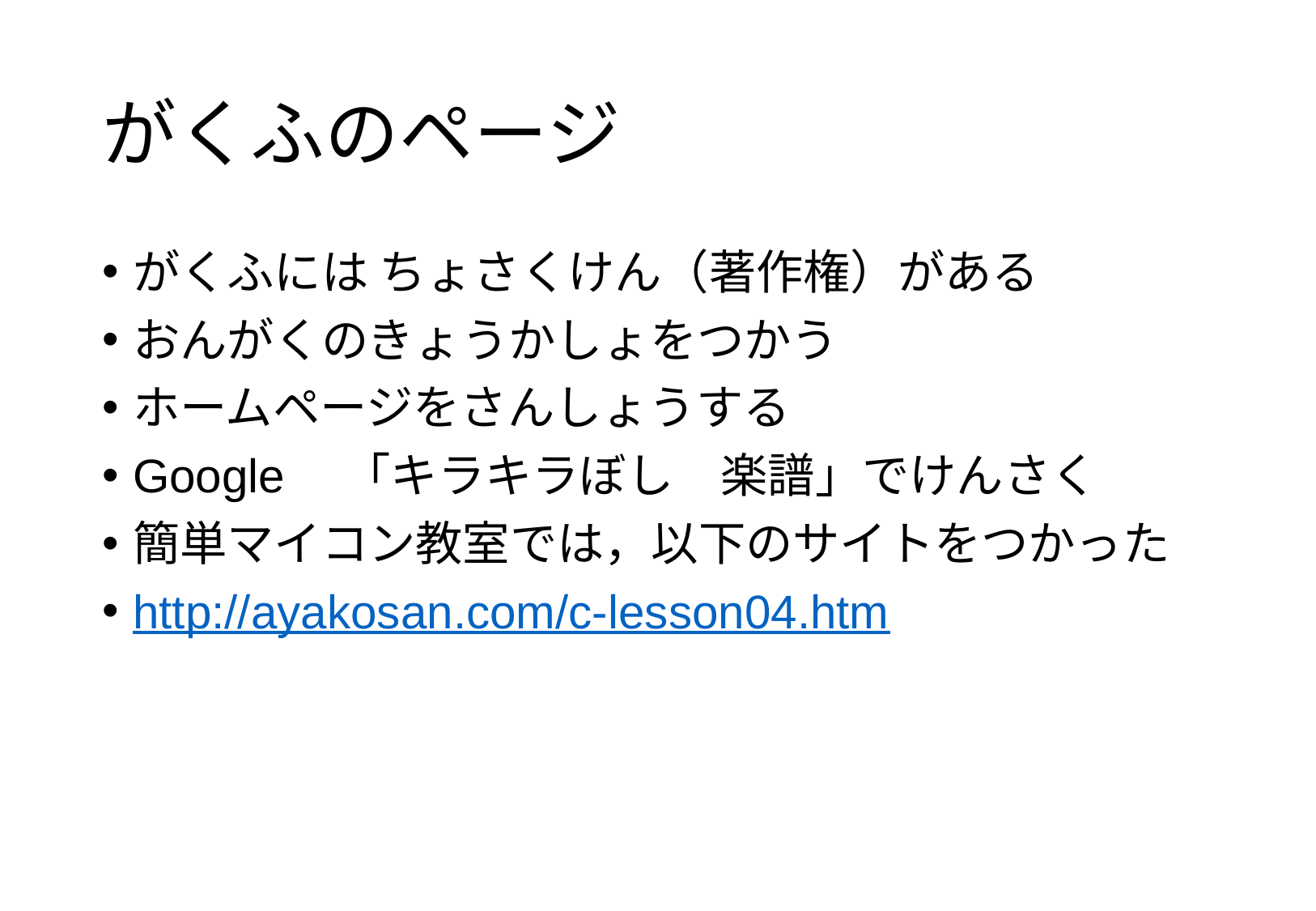

# がくふのページ
がくふには ちょさくけん（著作権）がある
おんがくのきょうかしょをつかう
ホームページをさんしょうする
Google　「キラキラぼし　楽譜」でけんさく
簡単マイコン教室では，以下のサイトをつかった
http://ayakosan.com/c-lesson04.htm